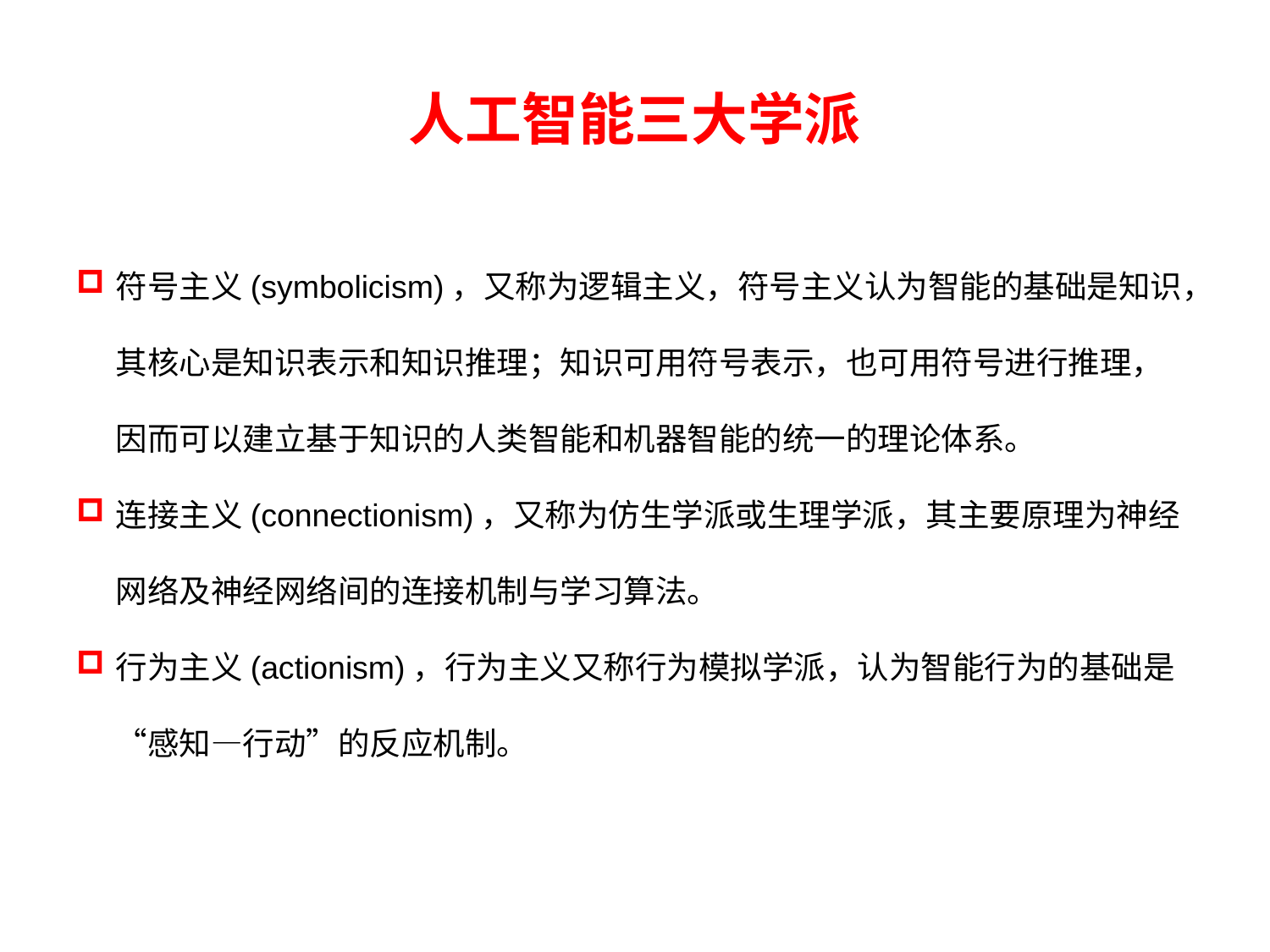

# 人工智能三大学派
符号主义(symbolicism)，又称为逻辑主义，符号主义认为智能的基础是知识，其核心是知识表示和知识推理；知识可用符号表示，也可用符号进行推理，因而可以建立基于知识的人类智能和机器智能的统一的理论体系。
连接主义(connectionism)，又称为仿生学派或生理学派，其主要原理为神经网络及神经网络间的连接机制与学习算法。
行为主义(actionism)，行为主义又称行为模拟学派，认为智能行为的基础是“感知—行动”的反应机制。